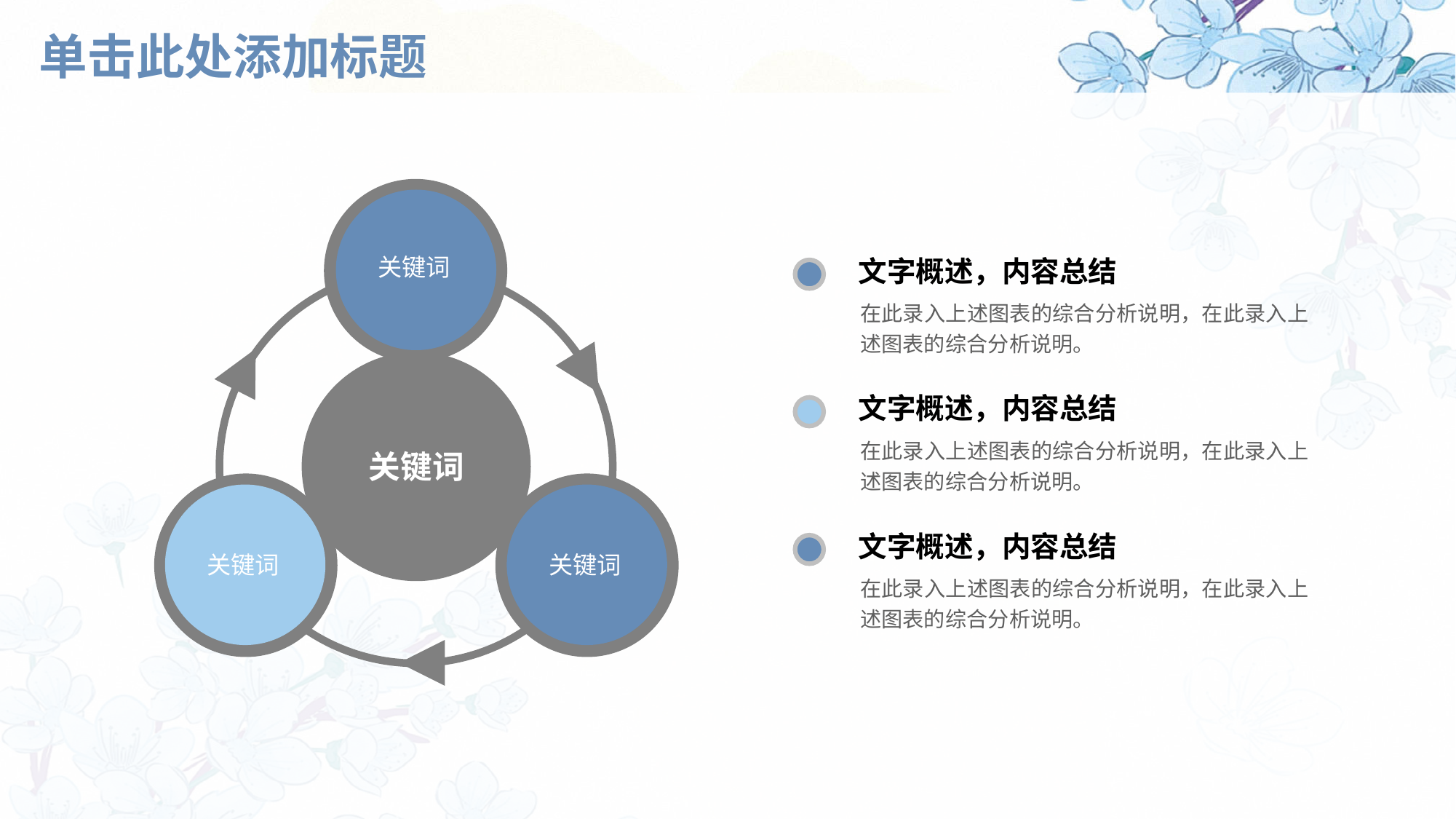

# 单击此处添加标题

关键词
文字概述，内容总结

在此录入上述图表的综合分析说明，在此录入上述图表的综合分析说明。
文字概述，内容总结

在此录入上述图表的综合分析说明，在此录入上述图表的综合分析说明。
关键词

文字概述，内容总结

关键词
关键词
在此录入上述图表的综合分析说明，在此录入上述图表的综合分析说明。